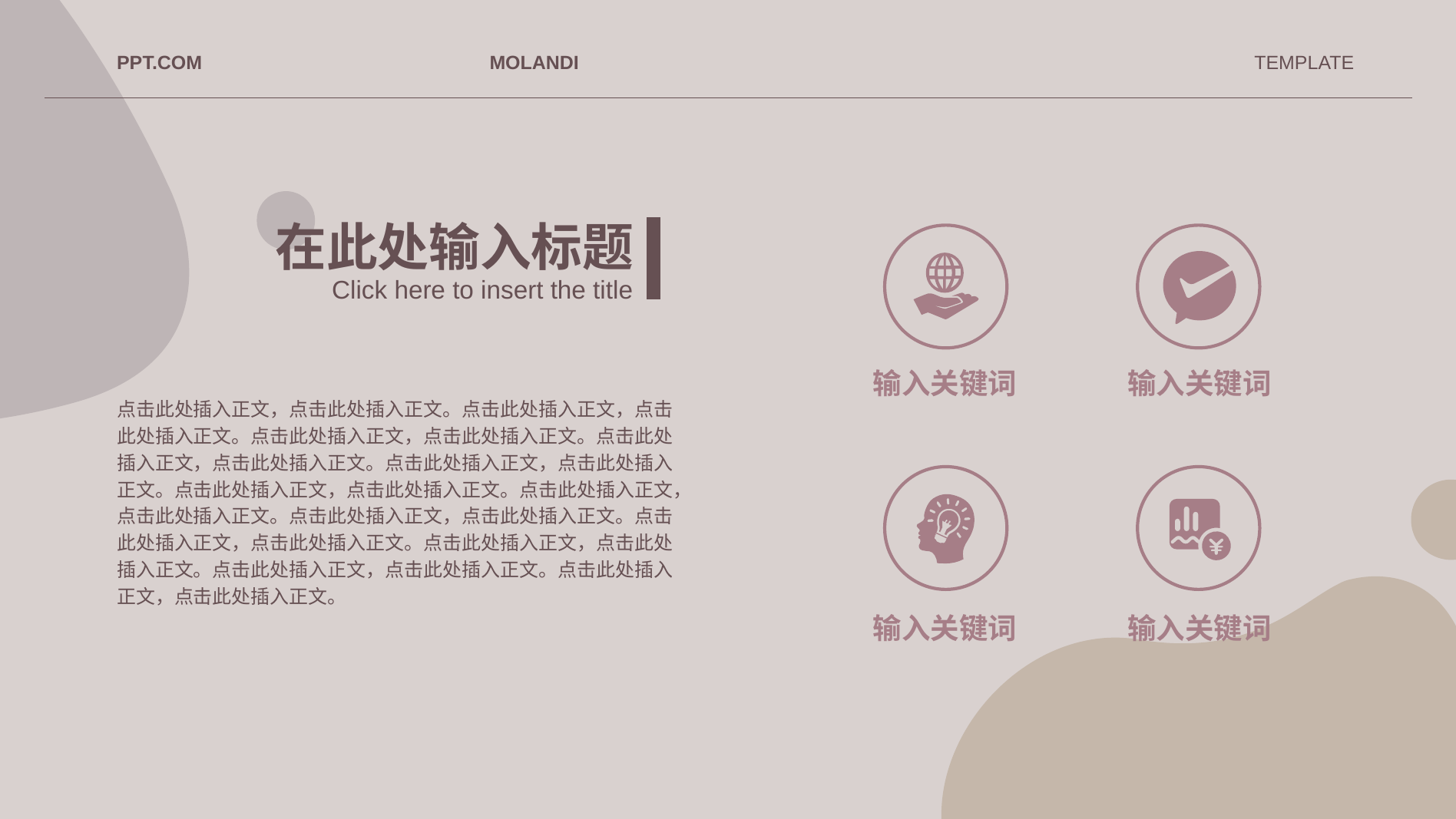

PPT.COM
MOLANDI
TEMPLATE

在此处输入标题

Click here to insert the title

点击此处插入正文，点击此处插入正文。点击此处插入正文，点击此处插入正文。点击此处插入正文，点击此处插入正文。点击此处插入正文，点击此处插入正文。点击此处插入正文，点击此处插入正文。点击此处插入正文，点击此处插入正文。点击此处插入正文，点击此处插入正文。点击此处插入正文，点击此处插入正文。点击此处插入正文，点击此处插入正文。点击此处插入正文，点击此处插入正文。点击此处插入正文，点击此处插入正文。点击此处插入正文，点击此处插入正文。
输入关键词
输入关键词

输入关键词
输入关键词